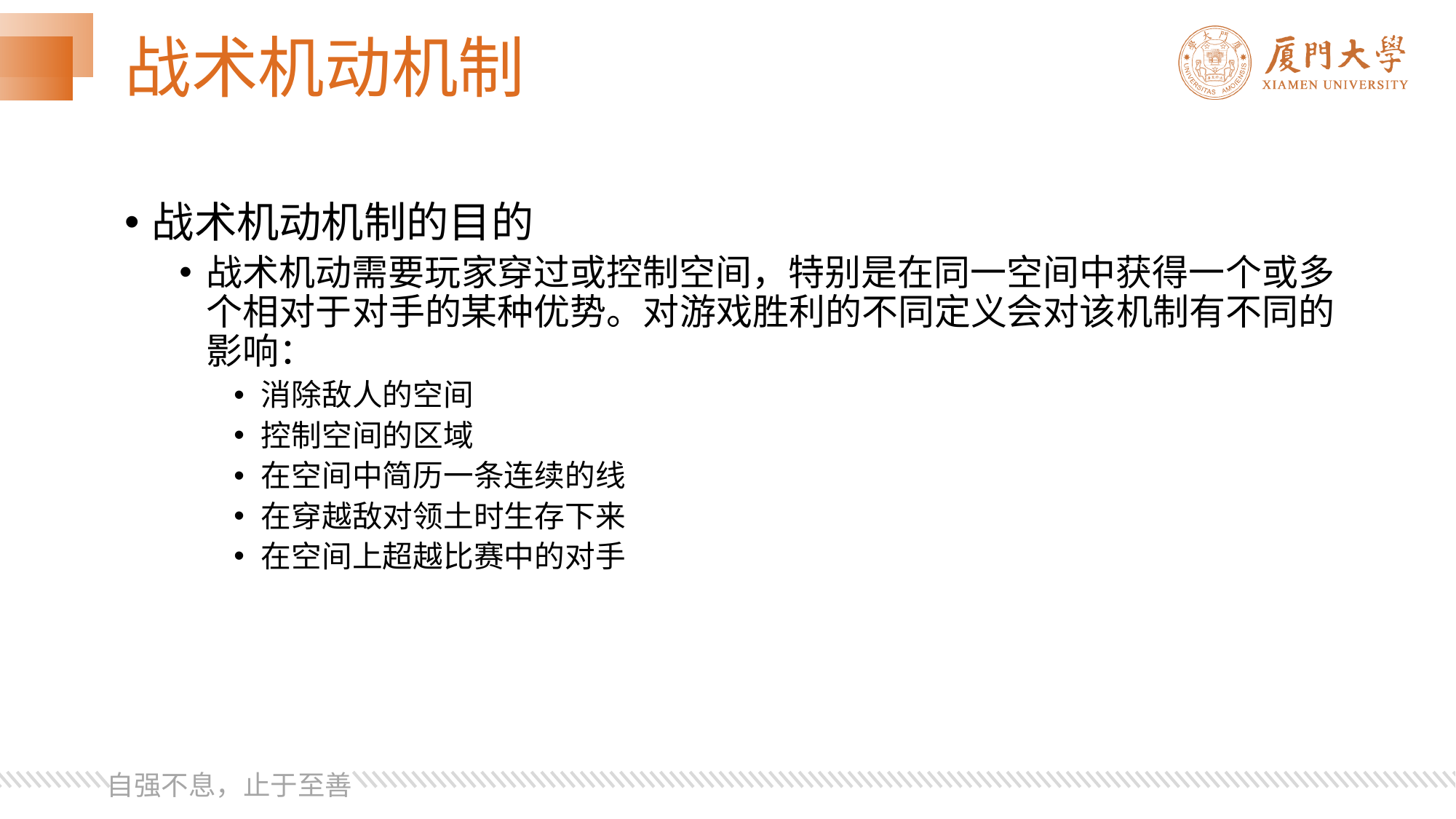

# 战术机动机制
战术机动机制的目的
战术机动需要玩家穿过或控制空间，特别是在同一空间中获得一个或多个相对于对手的某种优势。对游戏胜利的不同定义会对该机制有不同的影响：
消除敌人的空间
控制空间的区域
在空间中简历一条连续的线
在穿越敌对领土时生存下来
在空间上超越比赛中的对手